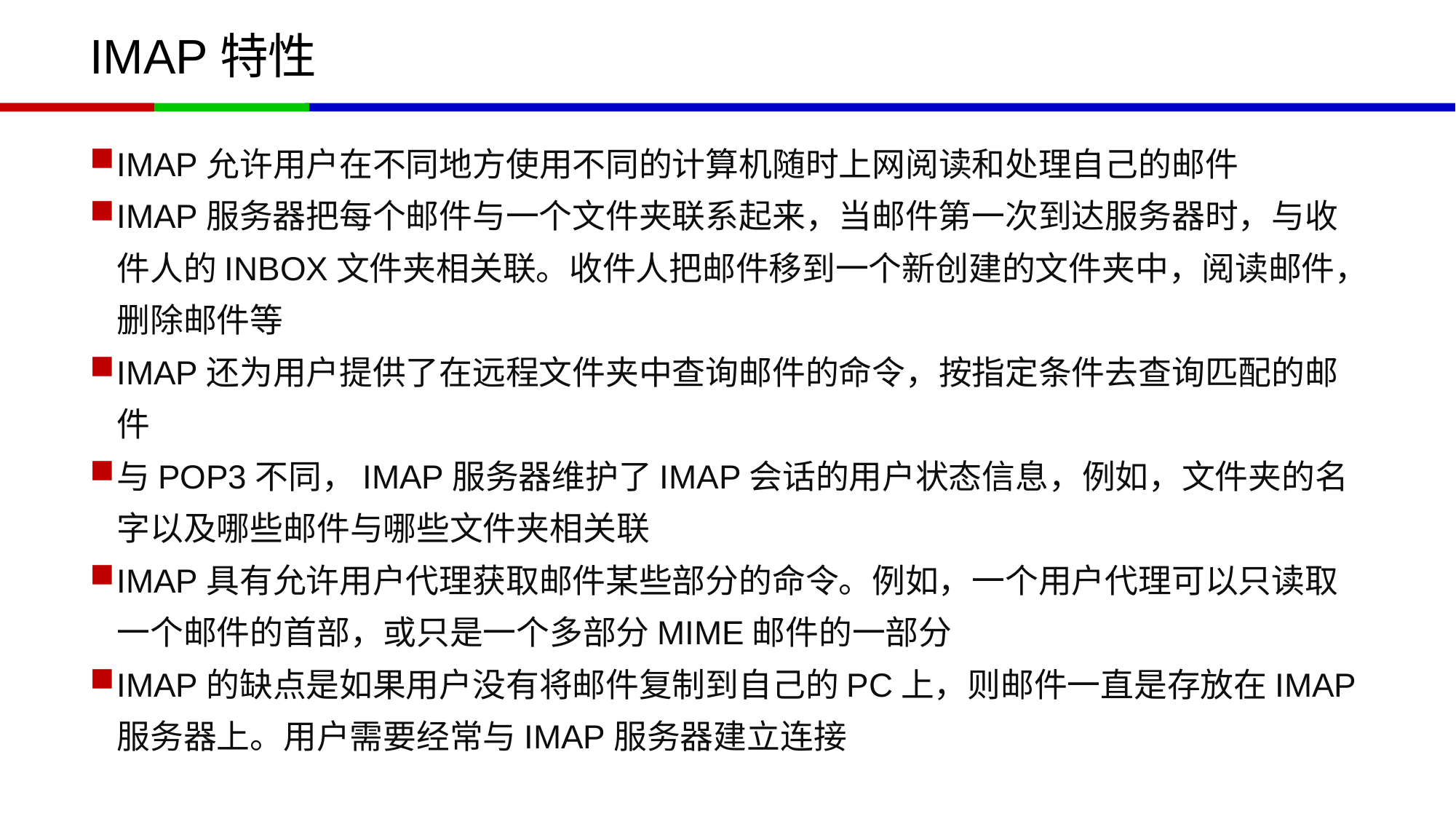

# IMAP特性
IMAP允许用户在不同地方使用不同的计算机随时上网阅读和处理自己的邮件
IMAP服务器把每个邮件与一个文件夹联系起来，当邮件第一次到达服务器时，与收件人的INBOX文件夹相关联。收件人把邮件移到一个新创建的文件夹中，阅读邮件，删除邮件等
IMAP还为用户提供了在远程文件夹中查询邮件的命令，按指定条件去查询匹配的邮件
与POP3不同，IMAP服务器维护了IMAP会话的用户状态信息，例如，文件夹的名字以及哪些邮件与哪些文件夹相关联
IMAP具有允许用户代理获取邮件某些部分的命令。例如，一个用户代理可以只读取一个邮件的首部，或只是一个多部分MIME邮件的一部分
IMAP的缺点是如果用户没有将邮件复制到自己的PC上，则邮件一直是存放在IMAP服务器上。用户需要经常与IMAP服务器建立连接

82